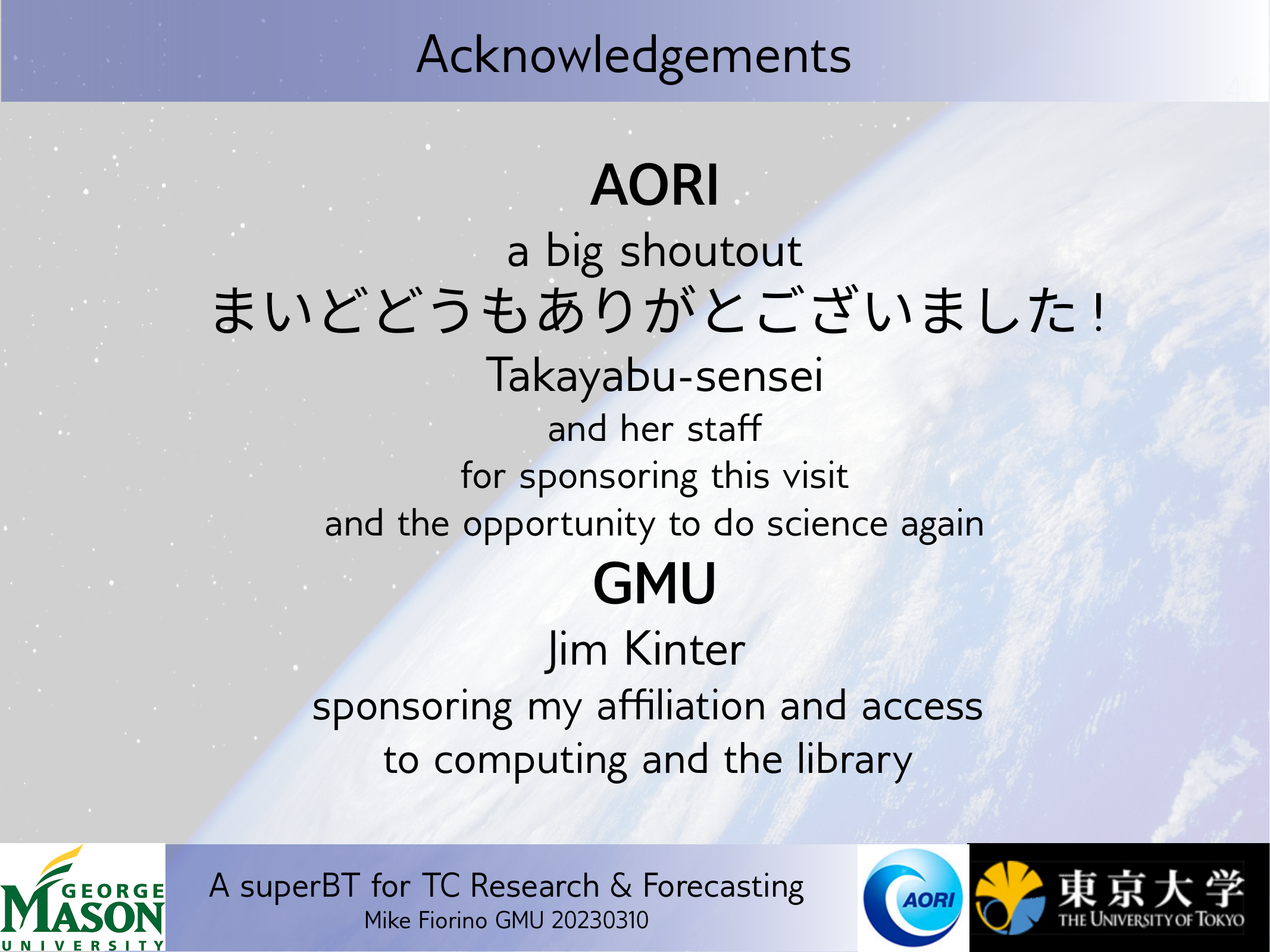

# Acknowledgements
AORI
a big shoutout
まいどどうもありがとございました!
Takayabu-sensei
and her staff
for sponsoring this visit
and the opportunity to do science again
GMU
Jim Kinter
sponsoring my affiliation and access
to computing and the library